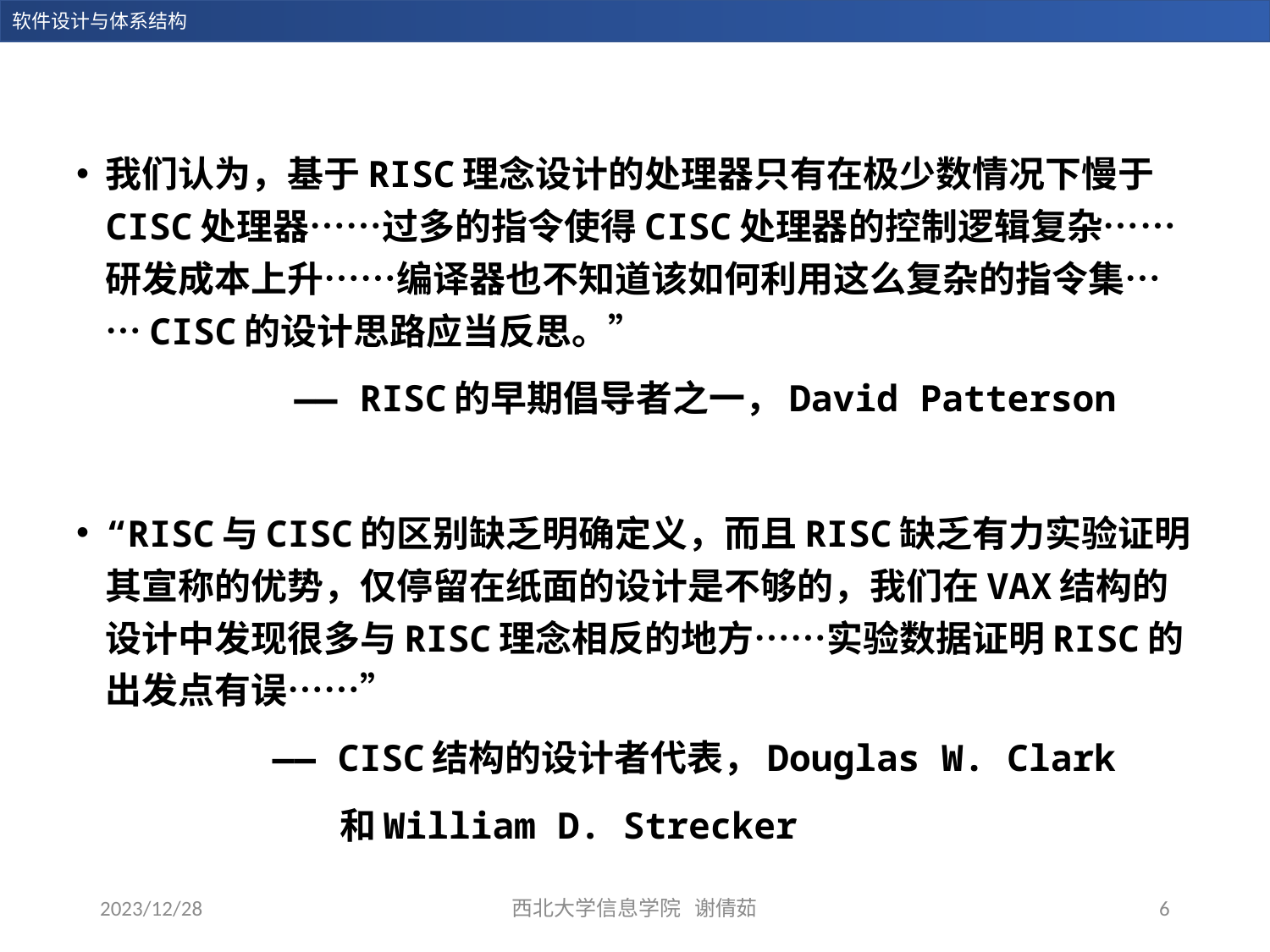

我们认为，基于RISC理念设计的处理器只有在极少数情况下慢于CISC处理器……过多的指令使得CISC处理器的控制逻辑复杂……研发成本上升……编译器也不知道该如何利用这么复杂的指令集……CISC的设计思路应当反思。”
          —— RISC的早期倡导者之一，David Patterson

“RISC与CISC的区别缺乏明确定义，而且RISC缺乏有力实验证明其宣称的优势，仅停留在纸面的设计是不够的，我们在VAX结构的设计中发现很多与RISC理念相反的地方……实验数据证明RISC的出发点有误……”
         —— CISC结构的设计者代表，Douglas W. Clark
                               和William D. Strecker

西北大学信息学院  谢倩茹
6
2023/12/28